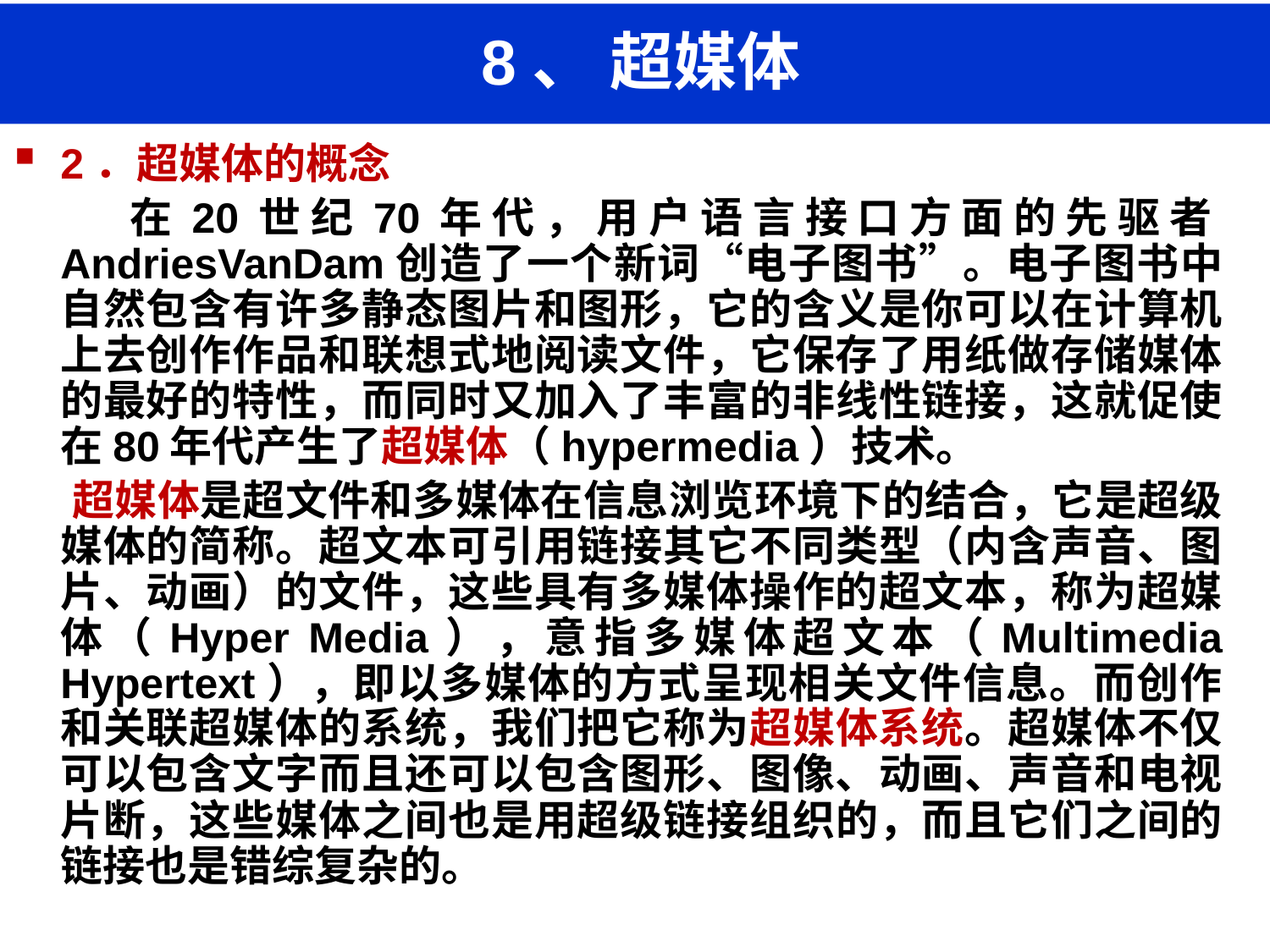

# 8、 超媒体
2．超媒体的概念
     在20世纪70年代，用户语言接口方面的先驱者AndriesVanDam创造了一个新词“电子图书”。电子图书中自然包含有许多静态图片和图形，它的含义是你可以在计算机上去创作作品和联想式地阅读文件，它保存了用纸做存储媒体的最好的特性，而同时又加入了丰富的非线性链接，这就促使在80年代产生了超媒体（hypermedia）技术。
     超媒体是超文件和多媒体在信息浏览环境下的结合，它是超级媒体的简称。超文本可引用链接其它不同类型（内含声音、图片、动画）的文件，这些具有多媒体操作的超文本，称为超媒体（Hyper Media），意指多媒体超文本（Multimedia Hypertext），即以多媒体的方式呈现相关文件信息。而创作和关联超媒体的系统，我们把它称为超媒体系统。超媒体不仅可以包含文字而且还可以包含图形、图像、动画、声音和电视片断，这些媒体之间也是用超级链接组织的，而且它们之间的链接也是错综复杂的。